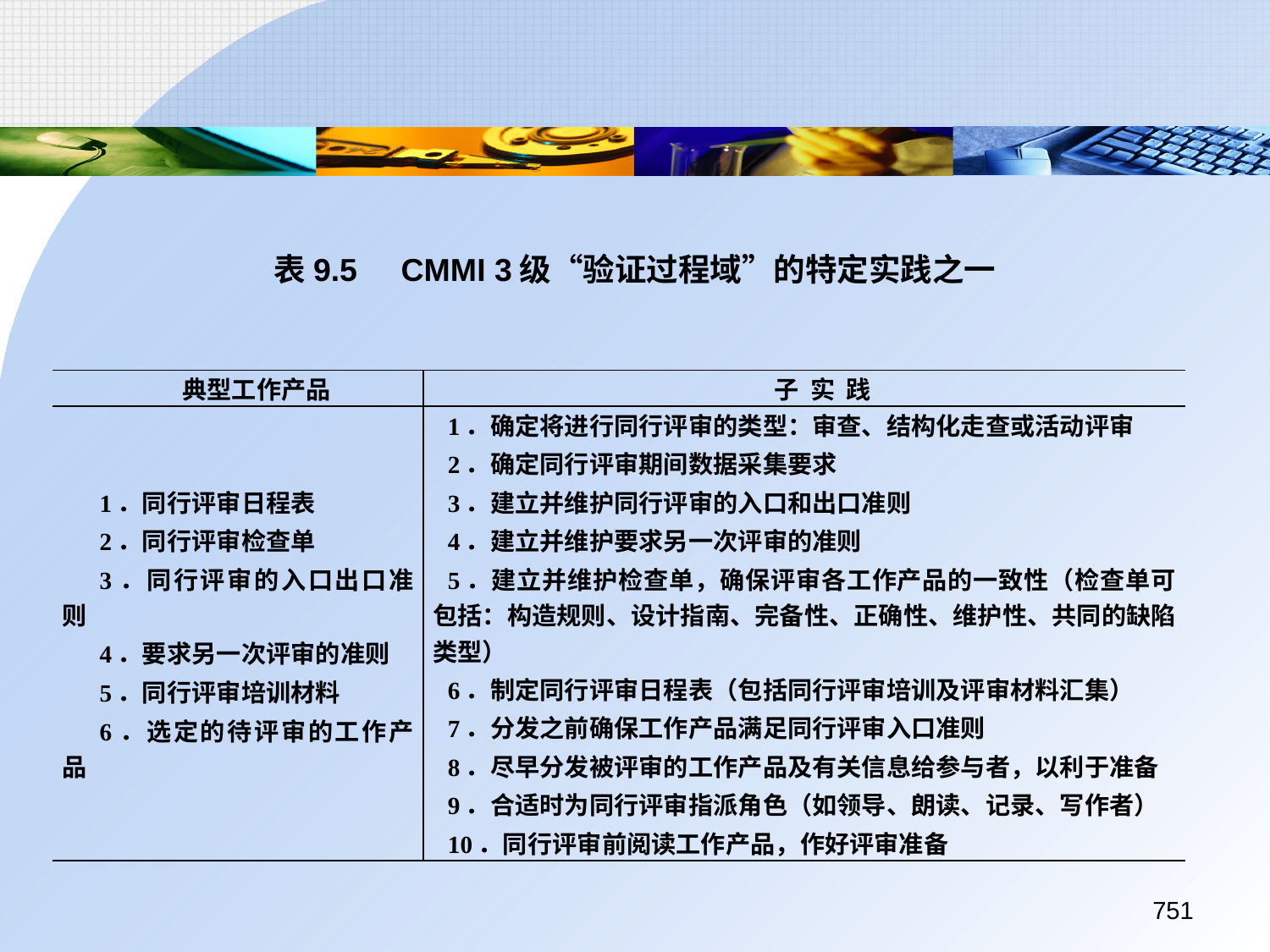

表9.5	CMMI 3级“验证过程域”的特定实践之一
| 典型工作产品 | 子 实 践 |
| --- | --- |
| 1．同行评审日程表 2．同行评审检查单 3．同行评审的入口出口准则 4．要求另一次评审的准则 5．同行评审培训材料 6．选定的待评审的工作产品 | 1．确定将进行同行评审的类型：审查、结构化走查或活动评审 2．确定同行评审期间数据采集要求 3．建立并维护同行评审的入口和出口准则 4．建立并维护要求另一次评审的准则 5．建立并维护检查单，确保评审各工作产品的一致性（检查单可包括：构造规则、设计指南、完备性、正确性、维护性、共同的缺陷类型） 6．制定同行评审日程表（包括同行评审培训及评审材料汇集） 7．分发之前确保工作产品满足同行评审入口准则 8．尽早分发被评审的工作产品及有关信息给参与者，以利于准备 9．合适时为同行评审指派角色（如领导、朗读、记录、写作者） 10．同行评审前阅读工作产品，作好评审准备 |
751